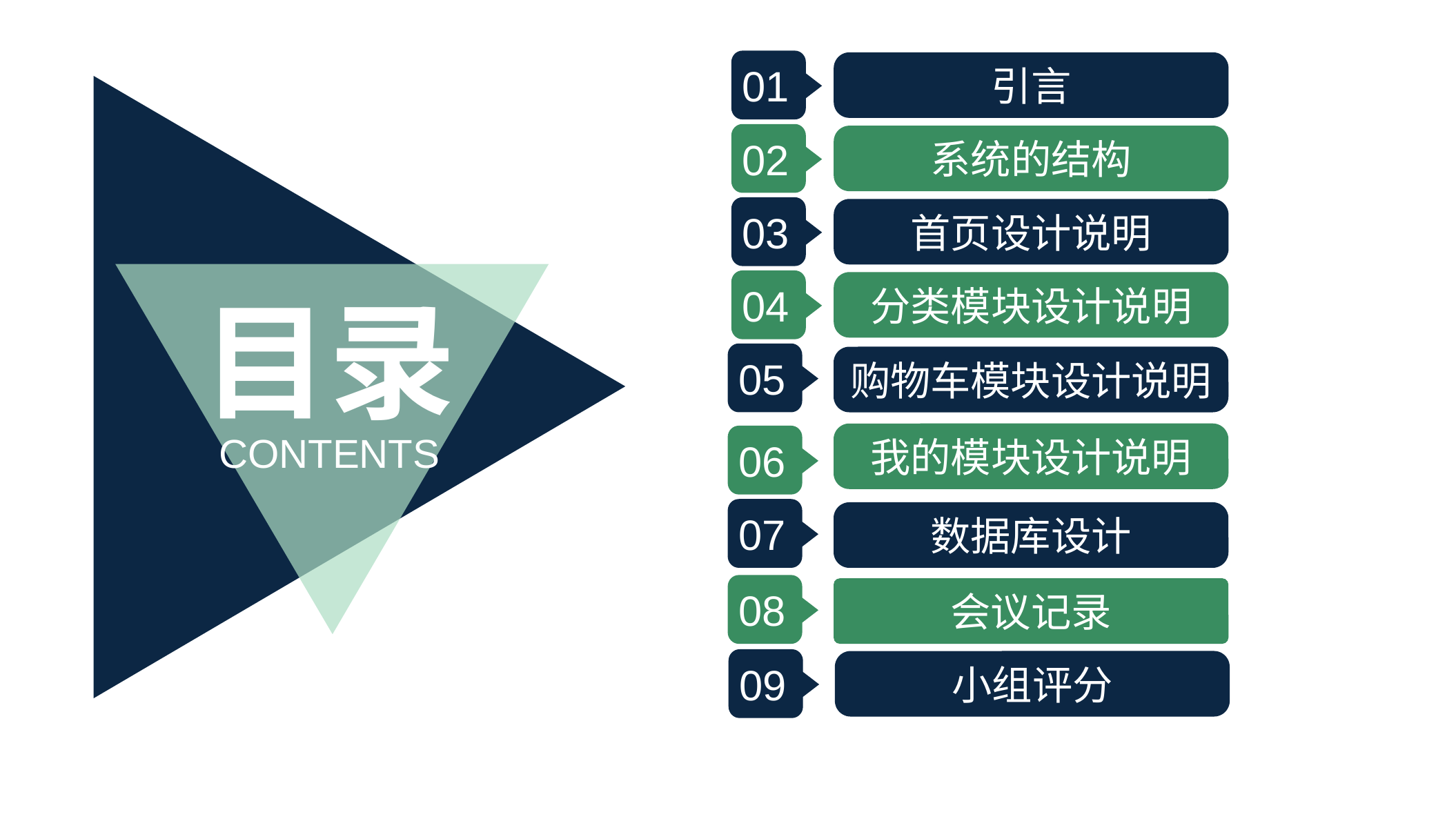

01
引言

02
系统的结构
03
首页设计说明

04
分类模块设计说明
目录
05
购物车模块设计说明
我的模块设计说明
06
CONTENTS
07
数据库设计
08
会议记录
09
小组评分